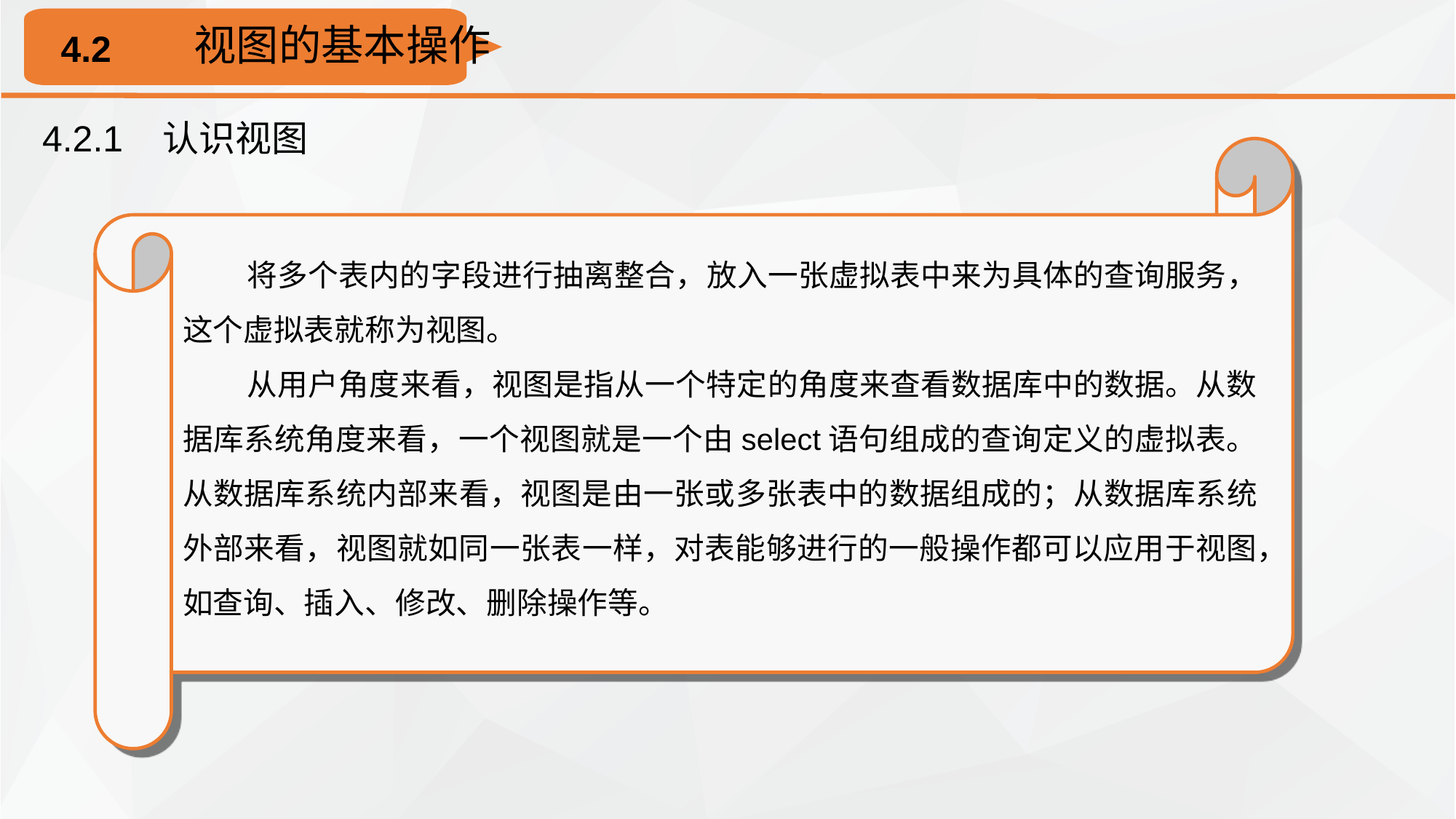

视图的基本操作
4.2
4.2.1   认识视图

将多个表内的字段进行抽离整合，放入一张虚拟表中来为具体的查询服务，这个虚拟表就称为视图。
从用户角度来看，视图是指从一个特定的角度来查看数据库中的数据。从数据库系统角度来看，一个视图就是一个由select语句组成的查询定义的虚拟表。从数据库系统内部来看，视图是由一张或多张表中的数据组成的；从数据库系统外部来看，视图就如同一张表一样，对表能够进行的一般操作都可以应用于视图，如查询、插入、修改、删除操作等。